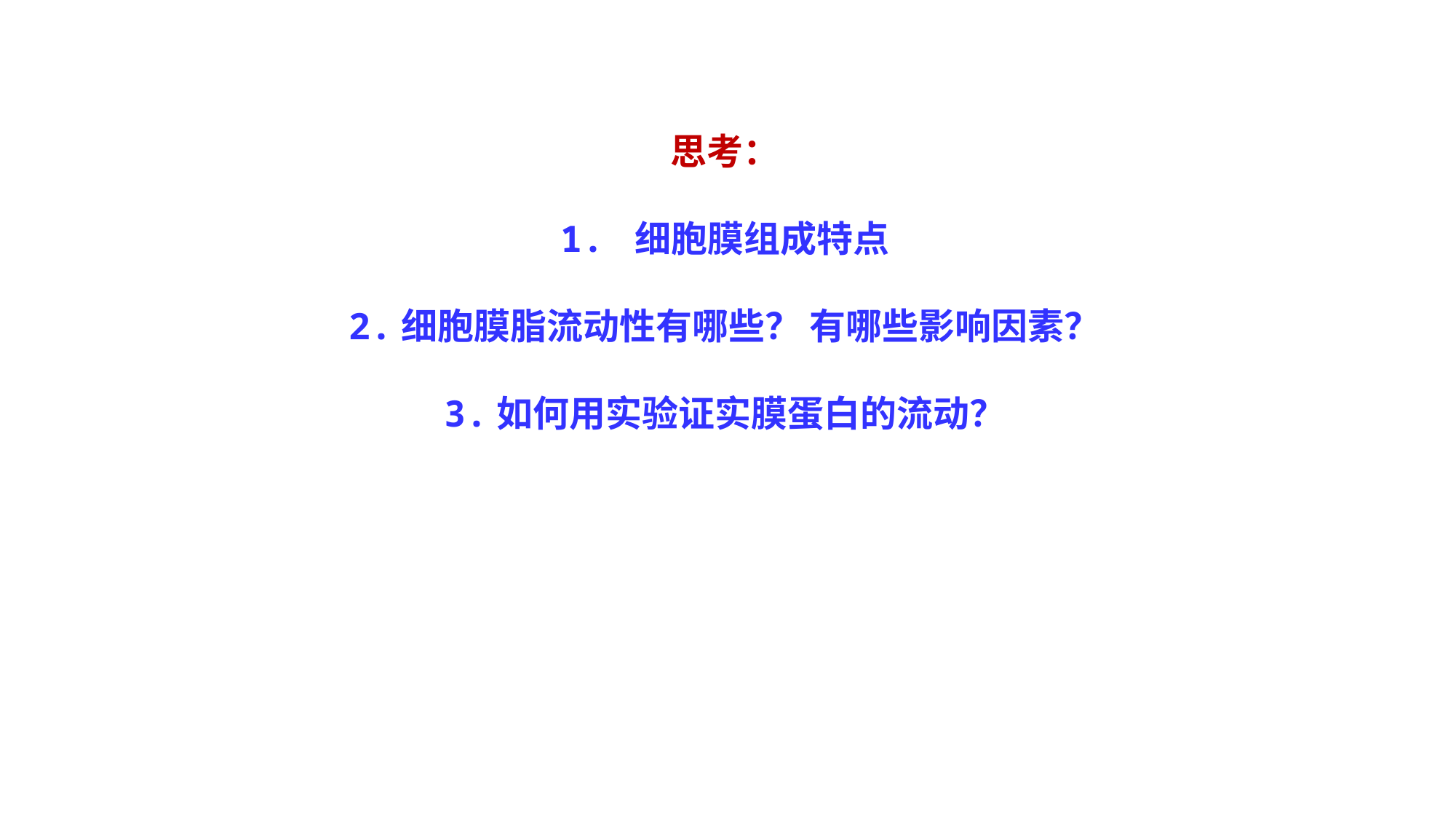

思考：

1. 细胞膜组成特点

2.细胞膜脂流动性有哪些？ 有哪些影响因素？

3.如何用实验证实膜蛋白的流动？